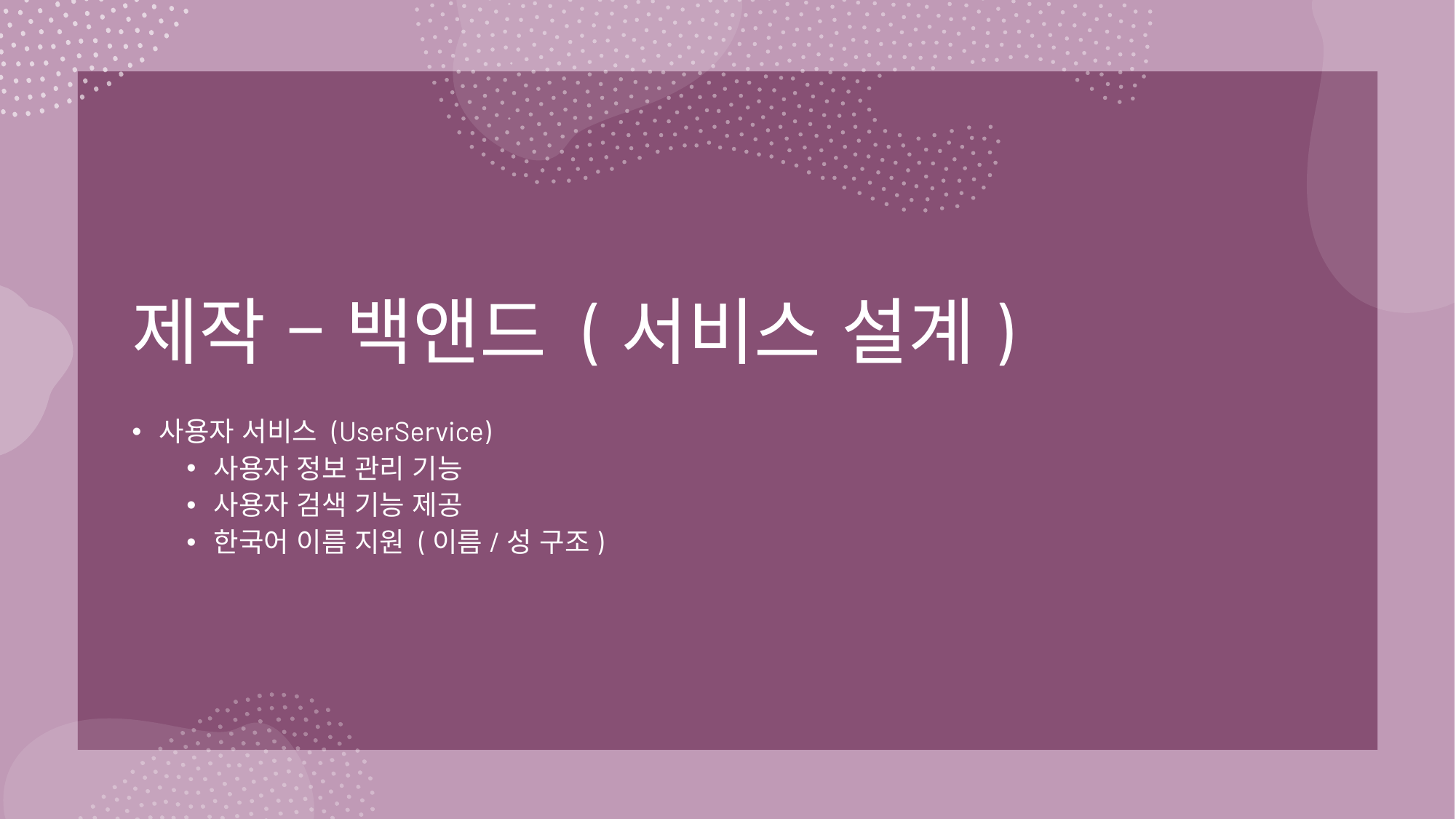

# 제작 – 백앤드 (서비스 설계)
사용자 서비스 (UserService)
사용자 정보 관리 기능
사용자 검색 기능 제공
한국어 이름 지원 (이름/성 구조)